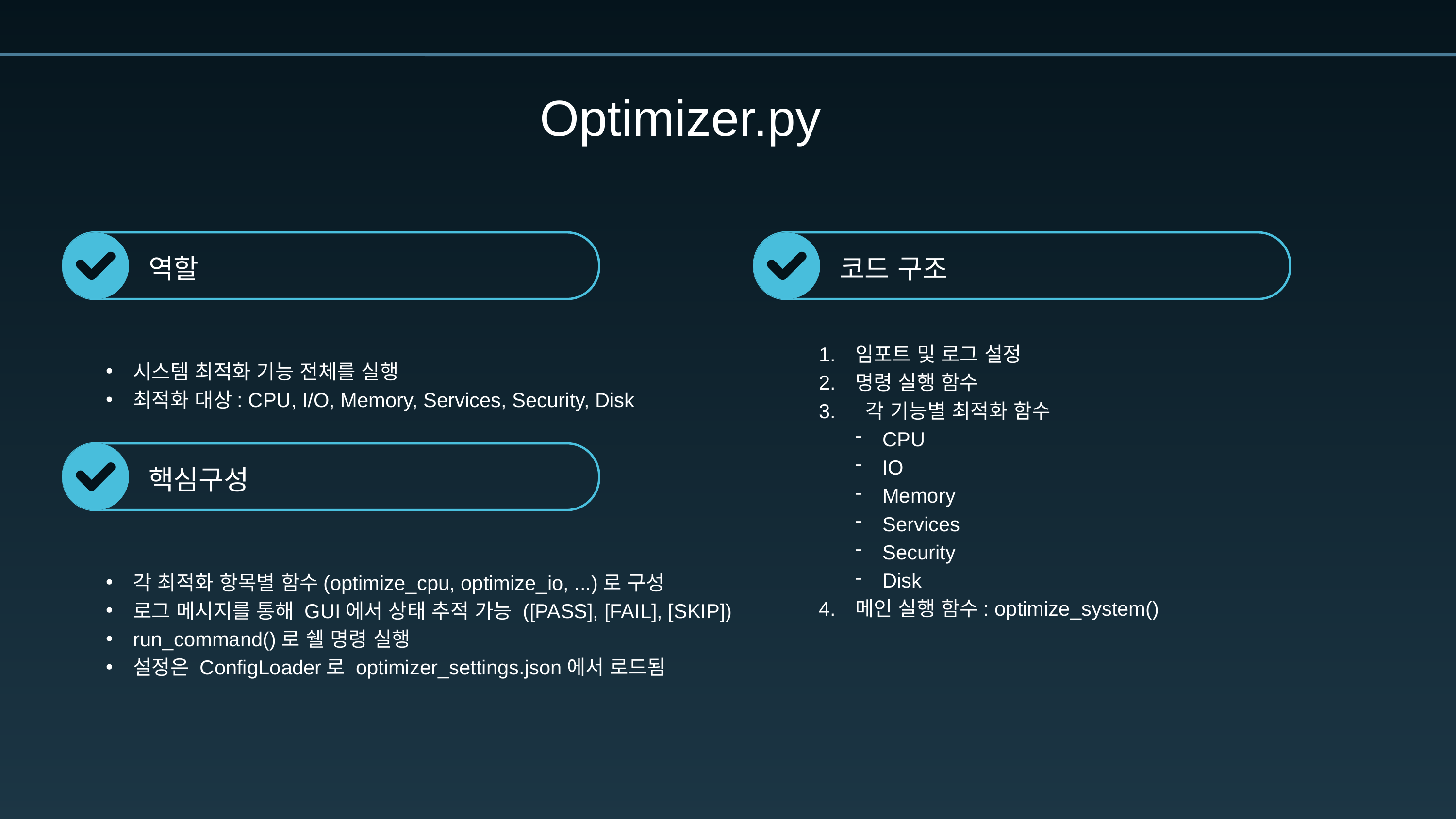

Optimizer.py

역할
코드 구조
임포트 및 로그 설정
명령 실행 함수
 각 기능별 최적화 함수
CPU
IO
Memory
Services
Security
Disk
메인 실행 함수: optimize_system()
시스템 최적화 기능 전체를 실행
최적화 대상: CPU, I/O, Memory, Services, Security, Disk

핵심구성
각 최적화 항목별 함수(optimize_cpu, optimize_io, ...)로 구성
로그 메시지를 통해 GUI에서 상태 추적 가능 ([PASS], [FAIL], [SKIP])
run_command()로 쉘 명령 실행
설정은 ConfigLoader로 optimizer_settings.json에서 로드됨